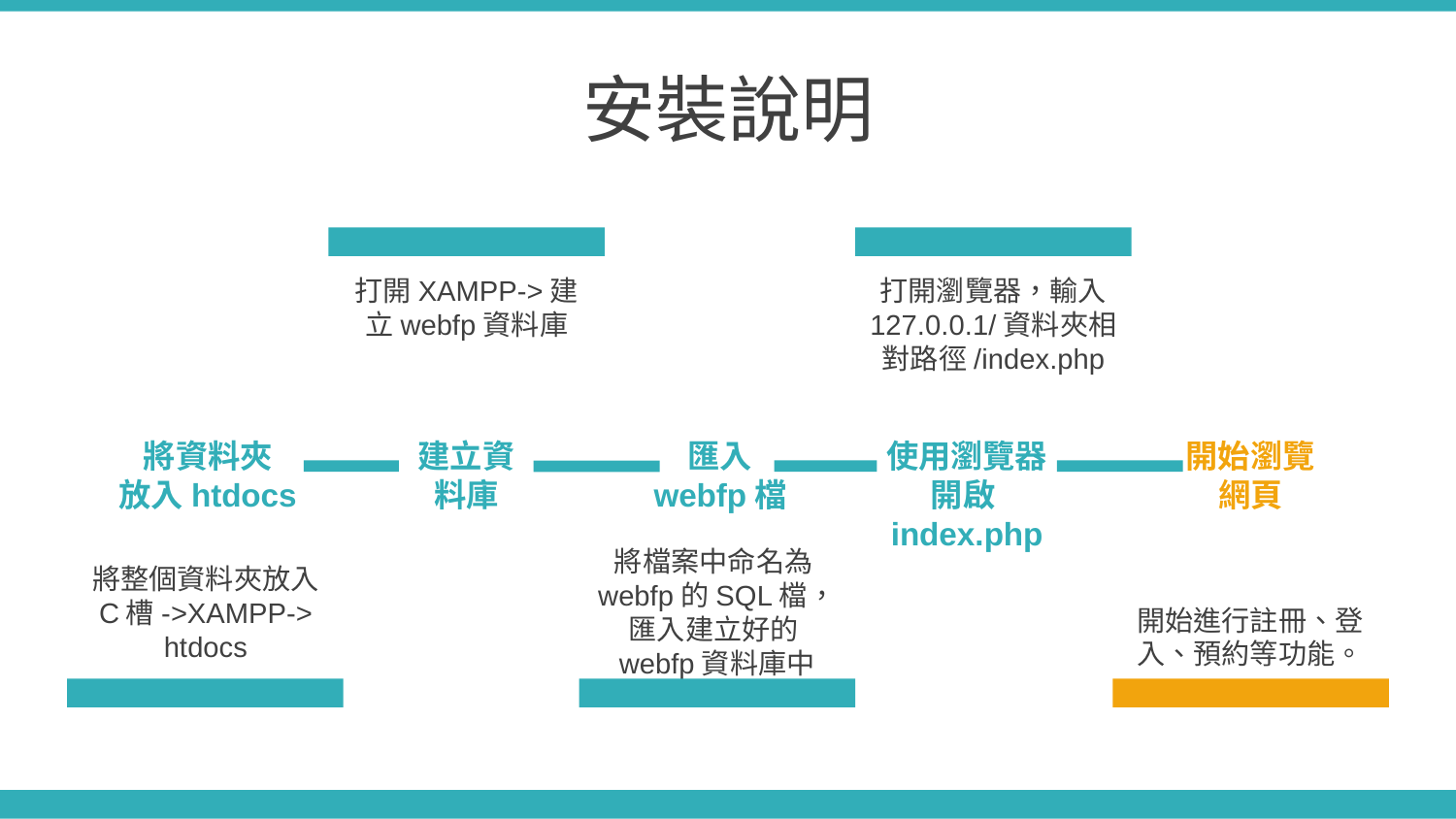

安裝說明

打開XAMPP->建立webfp資料庫

打開瀏覽器，輸入
127.0.0.1/資料夾相對路徑/index.php
使用瀏覽器開啟index.php
將資料夾
放入htdocs
匯入
webfp檔
開始瀏覽網頁
建立資料庫

將檔案中命名為webfp的SQL檔，匯入建立好的webfp資料庫中

將整個資料夾放入
C槽->XAMPP->
htdocs

開始進行註冊、登入、預約等功能。